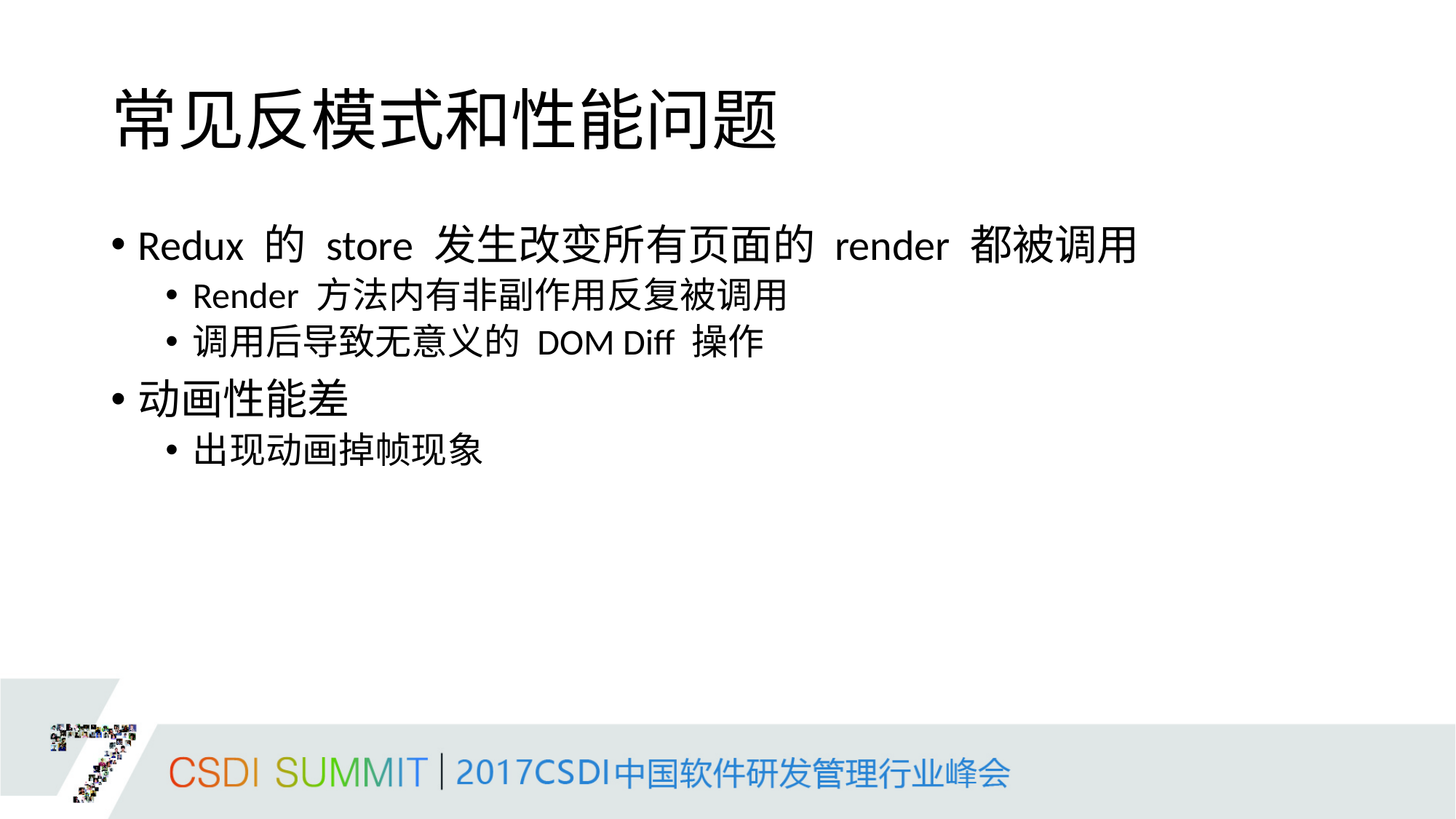

# 常见反模式和性能问题
Redux 的 store 发生改变所有页面的 render 都被调用
Render 方法内有非副作用反复被调用
调用后导致无意义的 DOM Diff 操作
动画性能差
出现动画掉帧现象